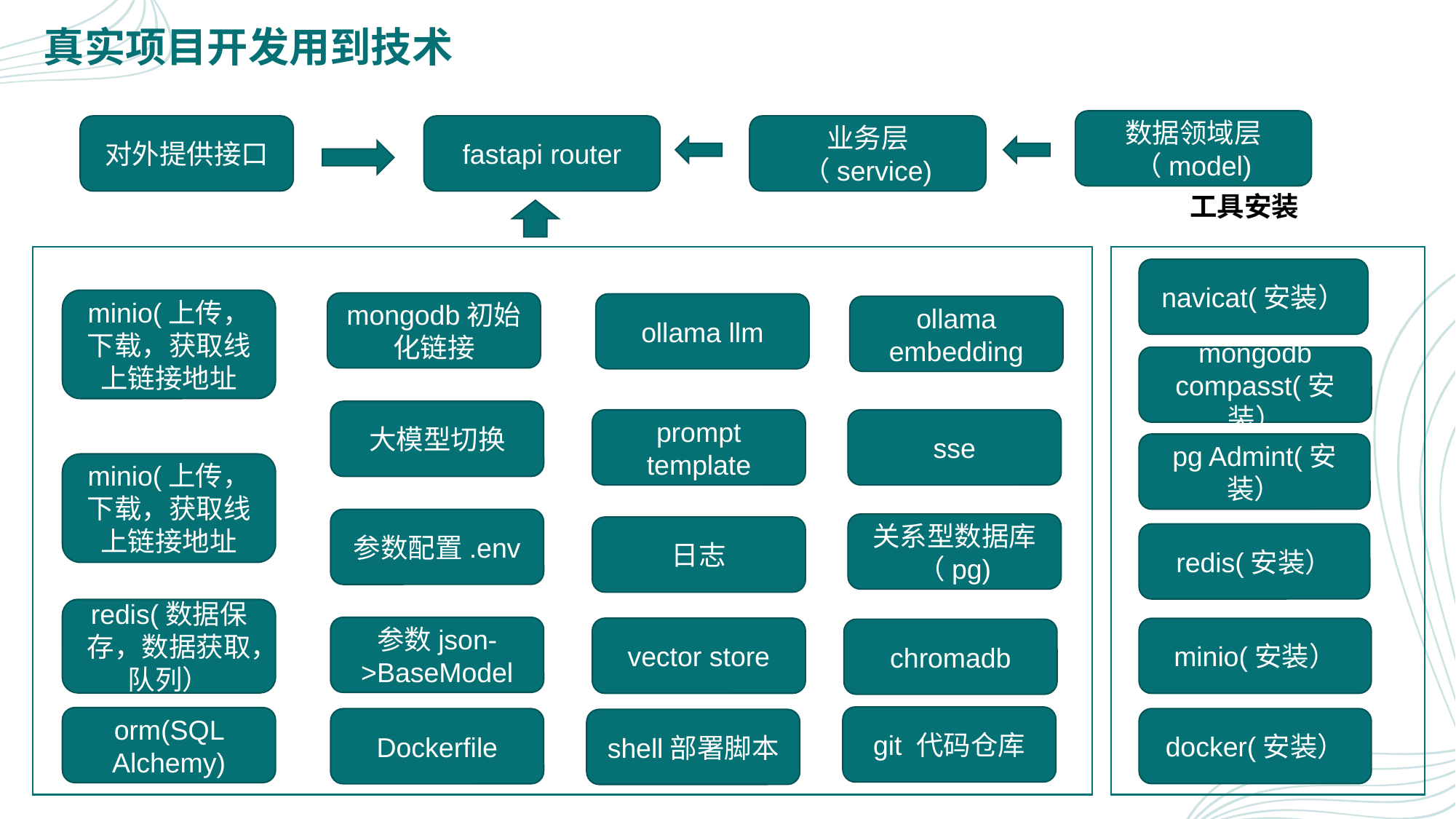

真实项目开发用到技术
数据领域层（model)
对外提供接口
fastapi router
业务层（service)

工具安装

navicat(安装）

minio(上传，下载，获取线上链接地址
mongodb初始化链接
ollama llm
ollama embedding
mongodb compasst(安装）
大模型切换
prompt template
sse
pg Admint(安装）
minio(上传，下载，获取线上链接地址
参数配置.env
关系型数据库（pg)
日志
redis(安装）
redis(数据保存，数据获取，队列）
参数json->BaseModel
vector store
minio(安装）
chromadb
git 代码仓库
orm(SQL Alchemy)
docker(安装）
Dockerfile
shell部署脚本